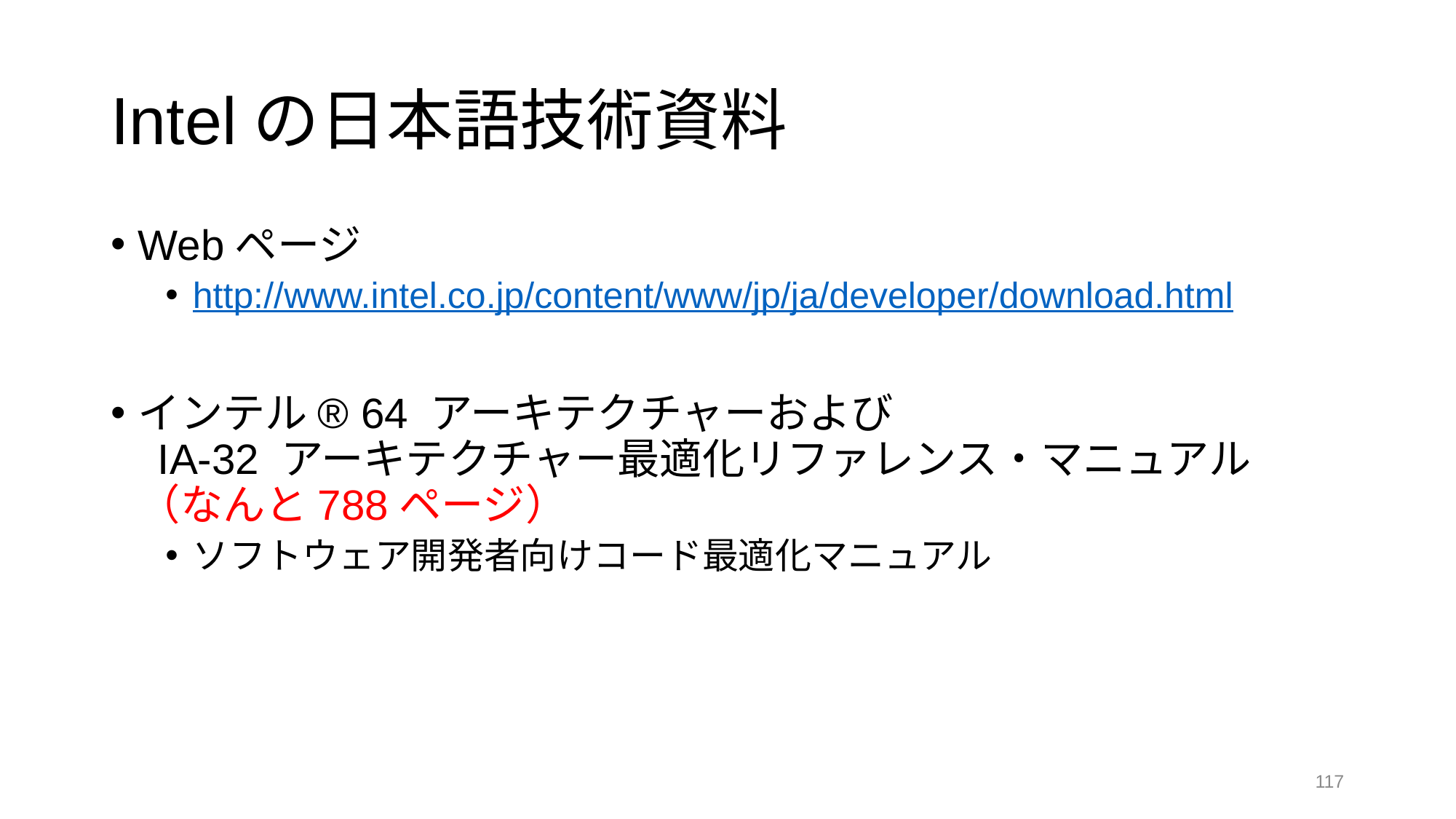

# Intelの日本語技術資料
Webページ
http://www.intel.co.jp/content/www/jp/ja/developer/download.html

インテル® 64 アーキテクチャーおよび
 IA-32 アーキテクチャー最適化リファレンス・マニュアル 　（なんと788ページ）
ソフトウェア開発者向けコード最適化マニュアル
117